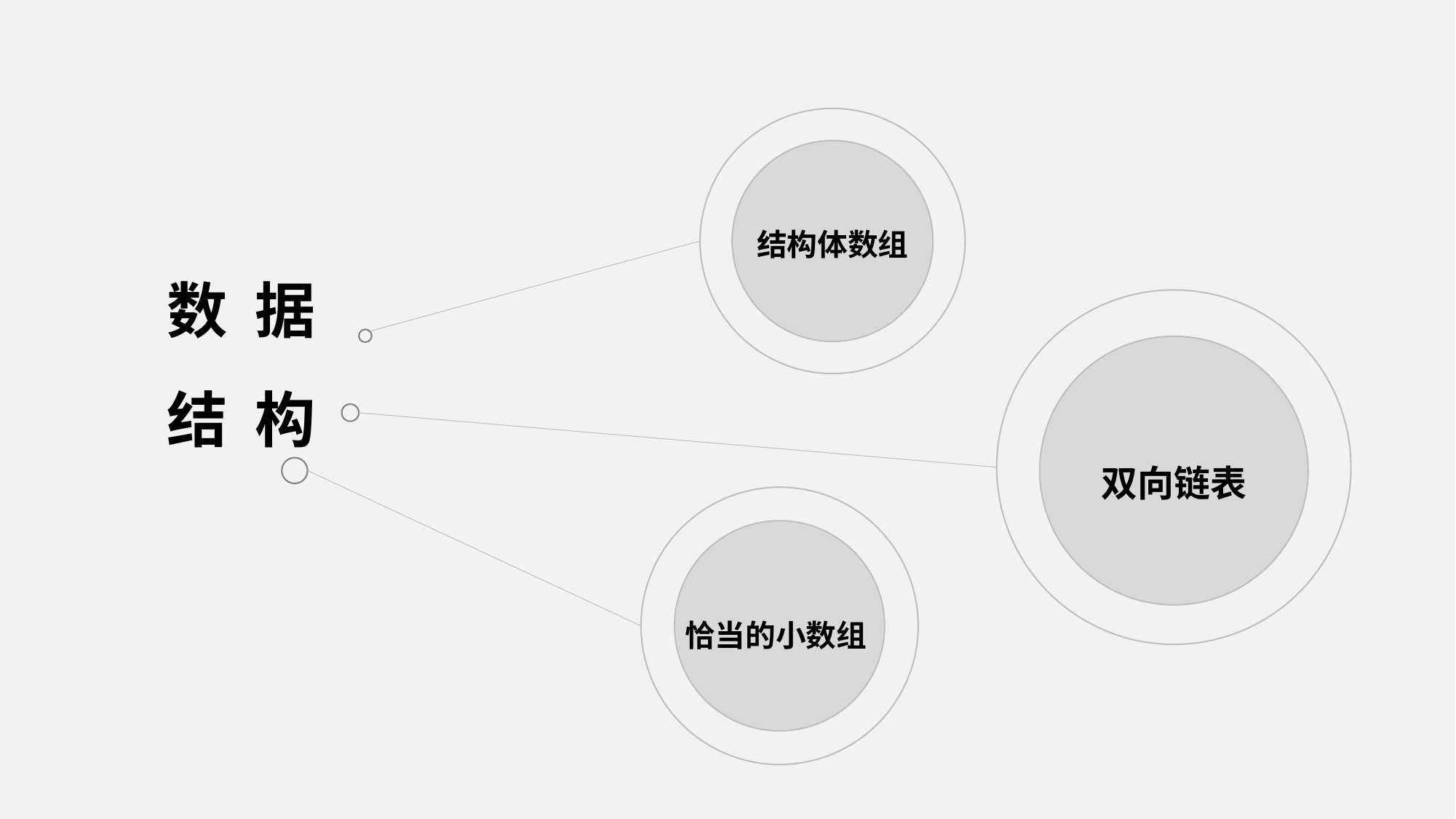

结构体数组
数  据
结  构

双向链表

恰当的小数组